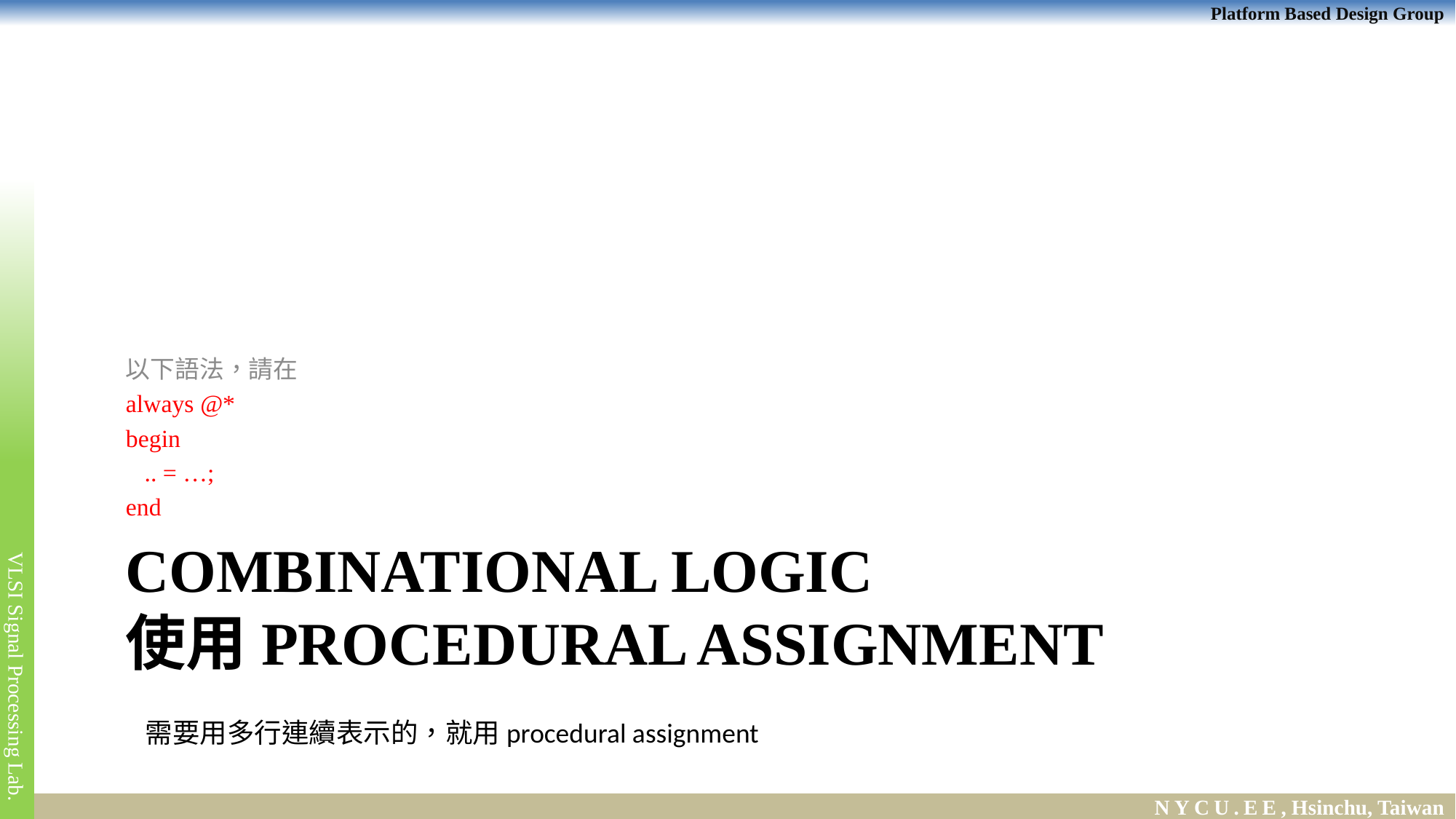

以下語法，請在
always @*
begin
   .. = …;
end
# Combinational Logic 使用procedural assignment
需要用多行連續表示的，就用procedural assignment
130